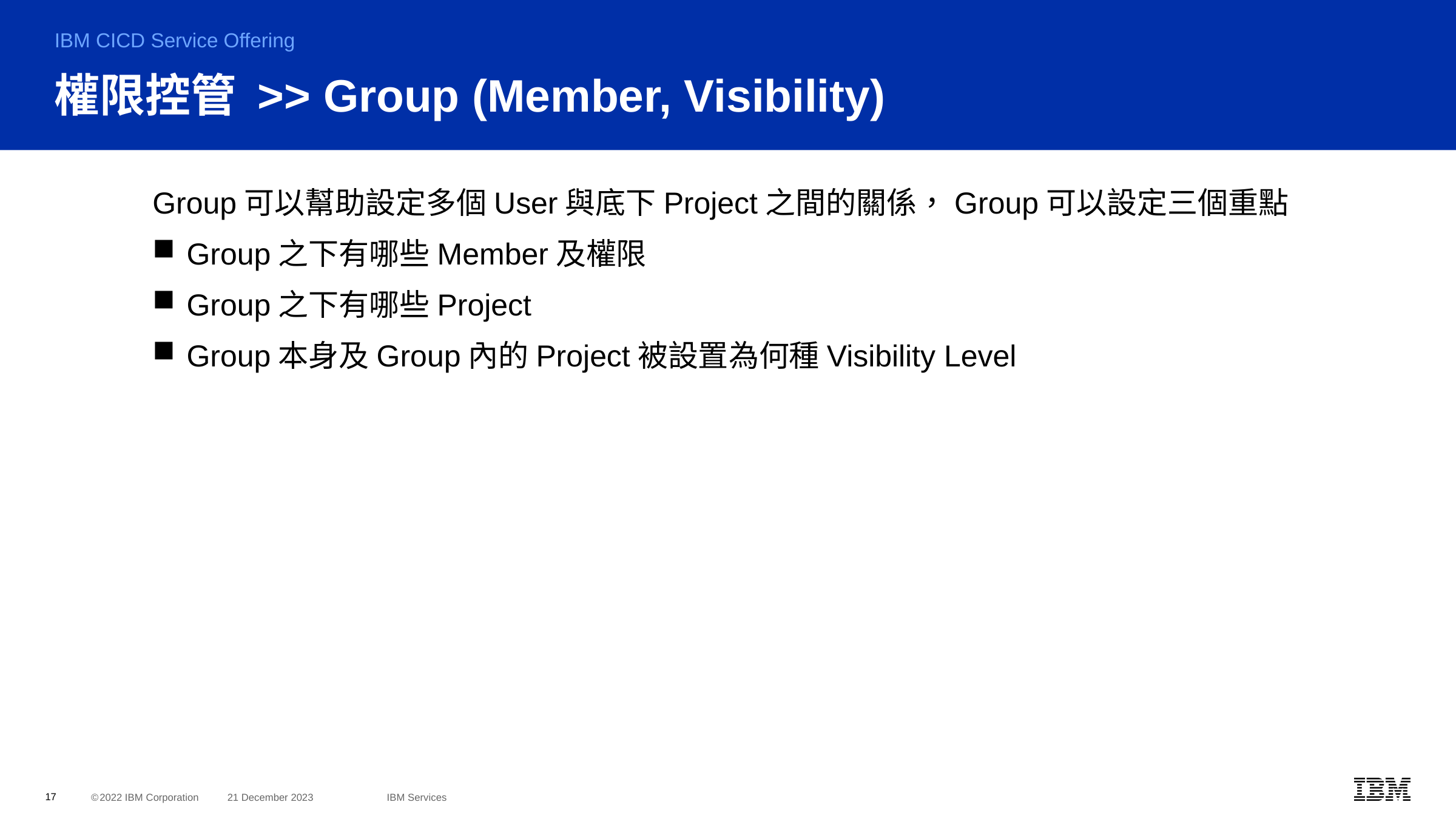

IBM CICD Service Offering
# 權限控管 >> Group (Member, Visibility)
Group可以幫助設定多個User與底下Project之間的關係，Group可以設定三個重點
Group之下有哪些Member及權限
Group之下有哪些Project
Group本身及Group內的Project被設置為何種Visibility Level